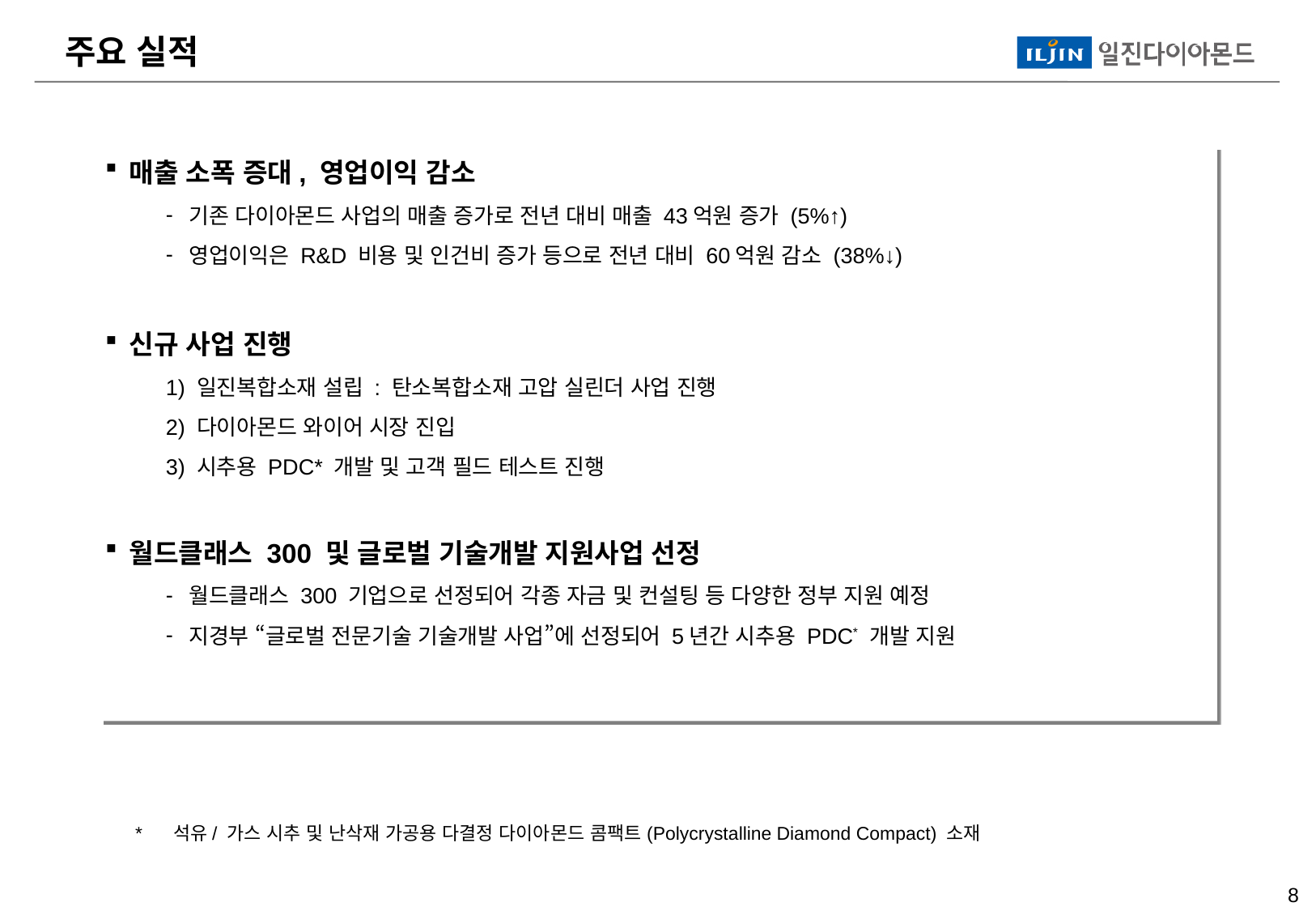

주요 실적
매출 소폭 증대, 영업이익 감소
기존 다이아몬드 사업의 매출 증가로 전년 대비 매출 43억원 증가 (5%↑)
영업이익은 R&D 비용 및 인건비 증가 등으로 전년 대비 60억원 감소 (38%↓)

신규 사업 진행
1) 일진복합소재 설립 : 탄소복합소재 고압 실린더 사업 진행
2) 다이아몬드 와이어 시장 진입
3) 시추용 PDC* 개발 및 고객 필드 테스트 진행

월드클래스 300 및 글로벌 기술개발 지원사업 선정
월드클래스 300 기업으로 선정되어 각종 자금 및 컨설팅 등 다양한 정부 지원 예정
지경부 “글로벌 전문기술 기술개발 사업”에 선정되어 5년간 시추용 PDC* 개발 지원
*     석유/ 가스 시추 및 난삭재 가공용 다결정 다이아몬드 콤팩트(Polycrystalline Diamond Compact) 소재
8